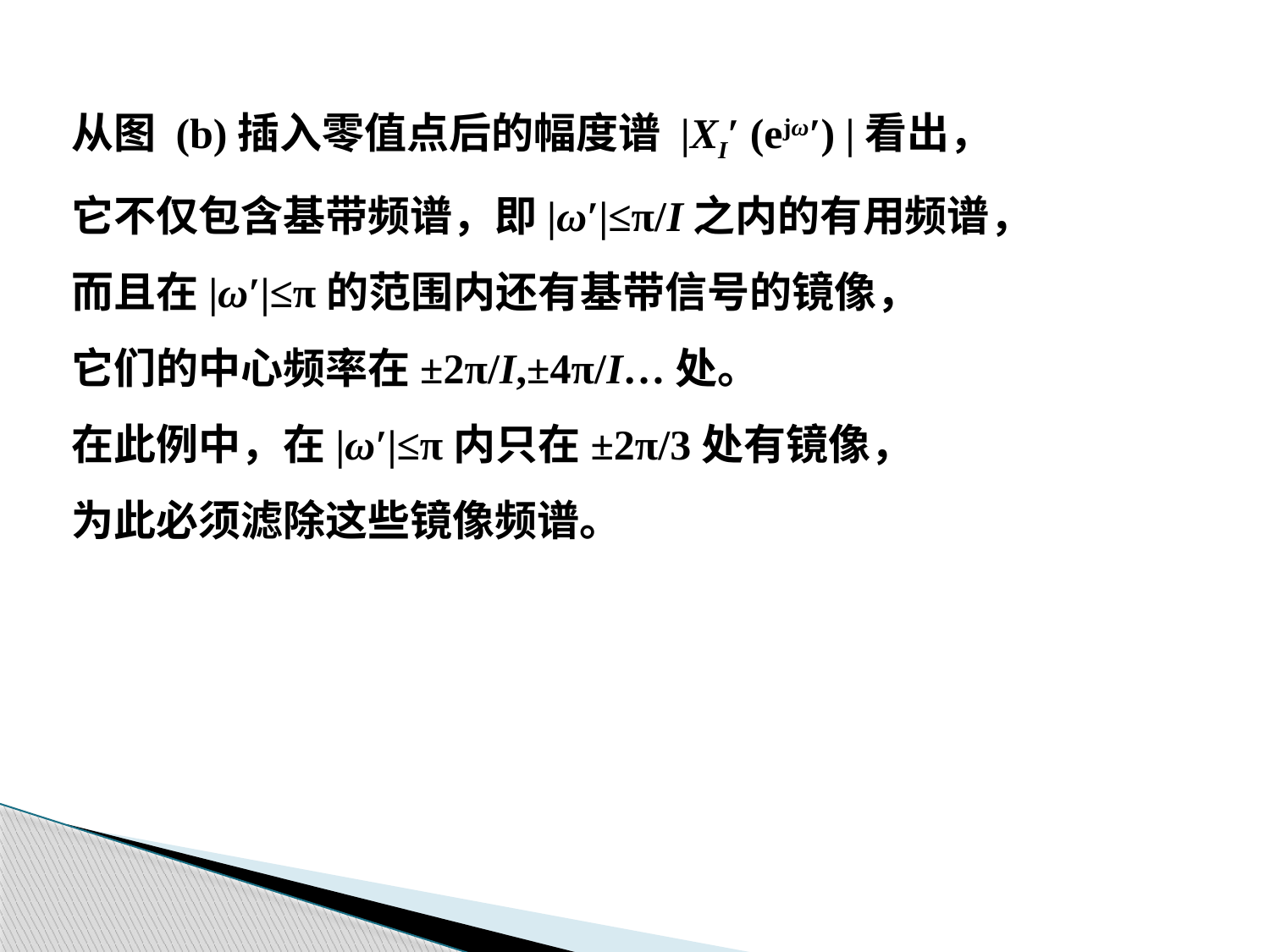

从图 (b)插入零值点后的幅度谱 |XI′ (ejω′) |看出，
它不仅包含基带频谱，即|ω′|≤π/I之内的有用频谱，
而且在|ω′|≤π的范围内还有基带信号的镜像，
它们的中心频率在±2π/I,±4π/I…处。
在此例中，在|ω′|≤π内只在±2π/3处有镜像，
为此必须滤除这些镜像频谱。